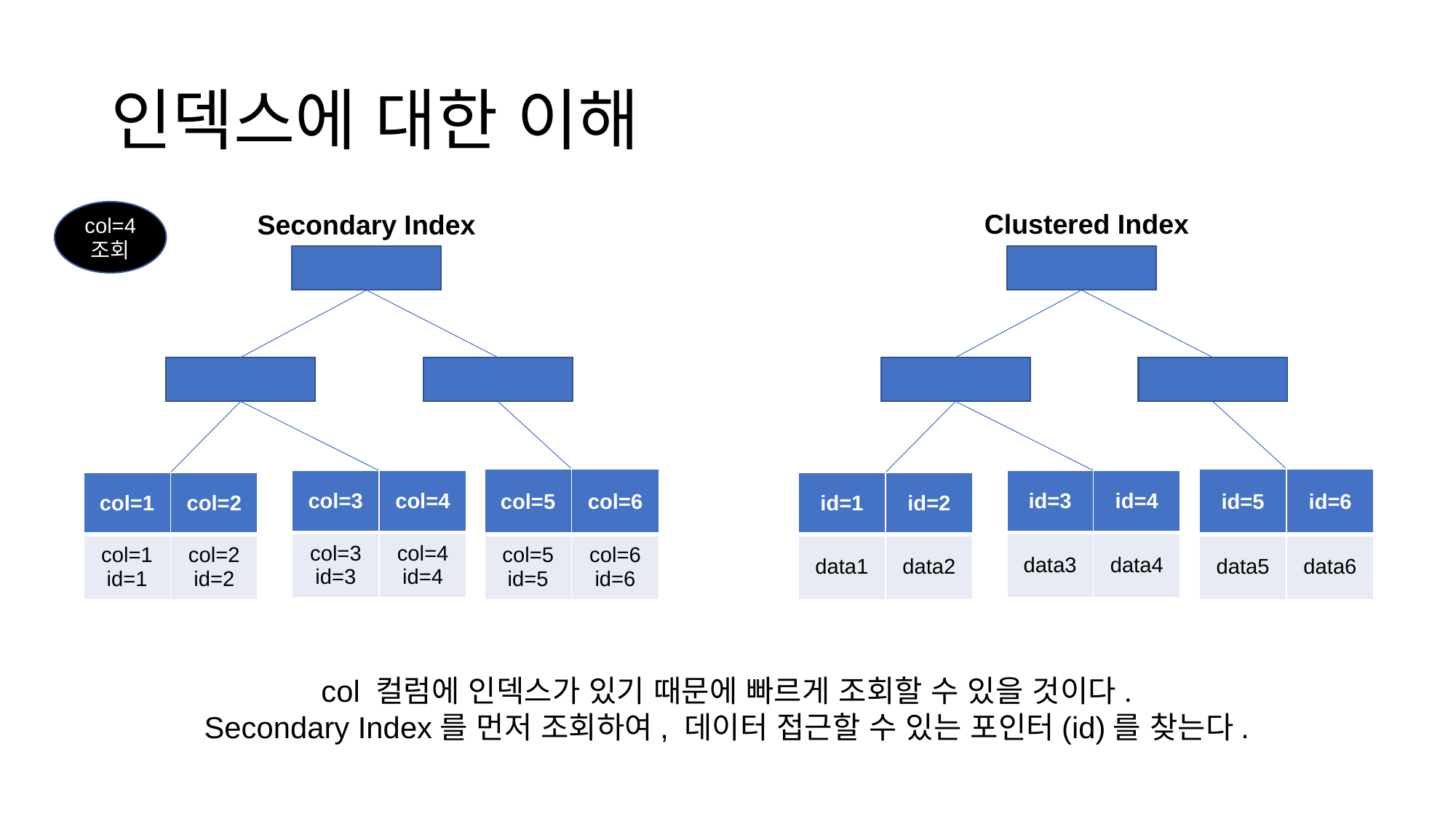

# 인덱스에 대한 이해
col=4
조회
Clustered Index
Secondary Index

| col=5 | col=6 |
| --- | --- |
| col=5 id=5 | col=6 id=6 |
| id=5 | id=6 |
| --- | --- |
| data5 | data6 |
| col=3 | col=4 |
| --- | --- |
| col=3 id=3 | col=4 id=4 |
| id=3 | id=4 |
| --- | --- |
| data3 | data4 |
| col=1 | col=2 |
| --- | --- |
| col=1 id=1 | col=2 id=2 |
| id=1 | id=2 |
| --- | --- |
| data1 | data2 |
col 컬럼에 인덱스가 있기 때문에 빠르게 조회할 수 있을 것이다.
Secondary Index를 먼저 조회하여, 데이터 접근할 수 있는 포인터(id)를 찾는다.